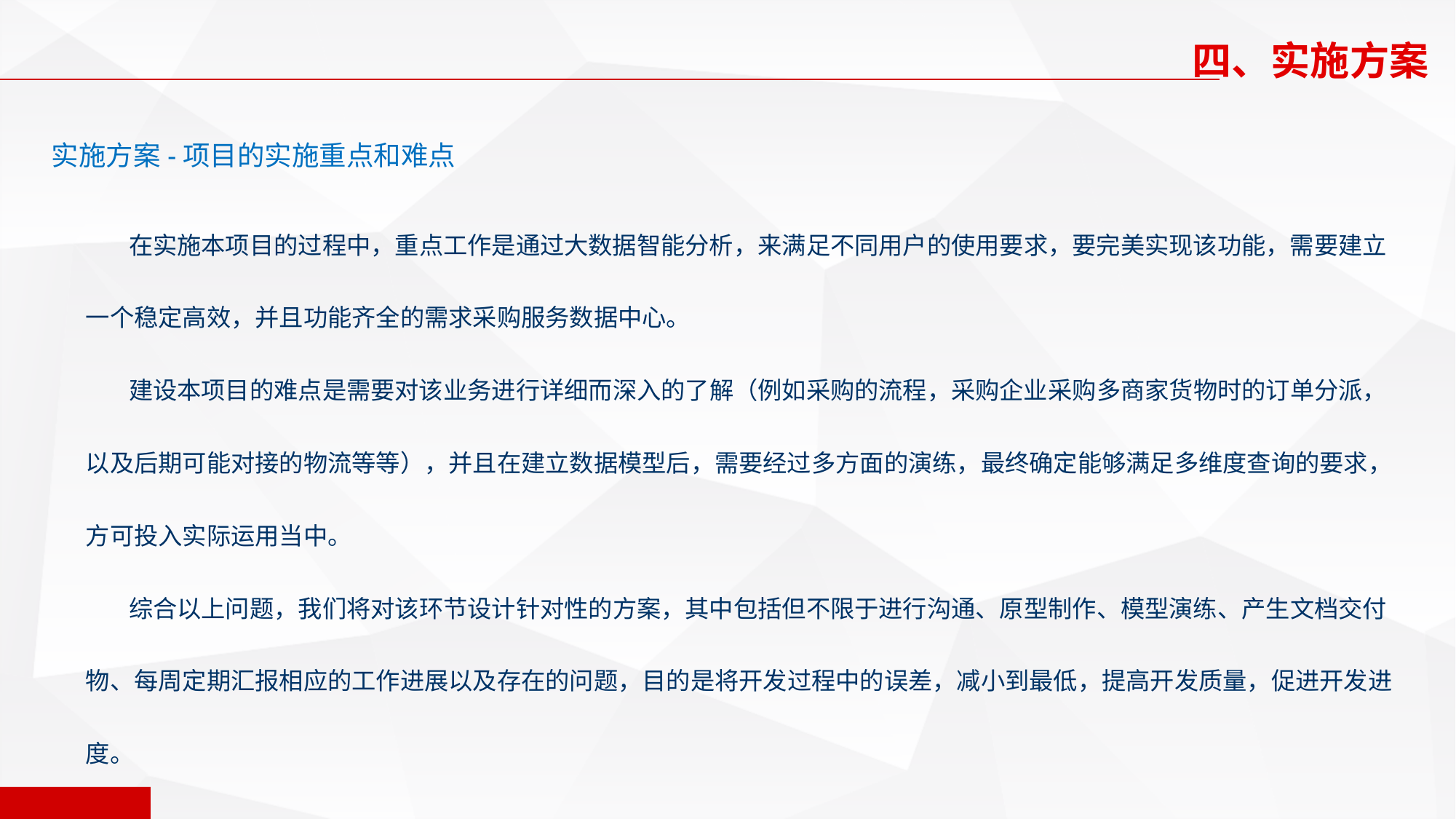

四、实施方案
实施方案-项目的实施重点和难点
在实施本项目的过程中，重点工作是通过大数据智能分析，来满足不同用户的使用要求，要完美实现该功能，需要建立一个稳定高效，并且功能齐全的需求采购服务数据中心。
建设本项目的难点是需要对该业务进行详细而深入的了解（例如采购的流程，采购企业采购多商家货物时的订单分派，以及后期可能对接的物流等等），并且在建立数据模型后，需要经过多方面的演练，最终确定能够满足多维度查询的要求，方可投入实际运用当中。
综合以上问题，我们将对该环节设计针对性的方案，其中包括但不限于进行沟通、原型制作、模型演练、产生文档交付物、每周定期汇报相应的工作进展以及存在的问题，目的是将开发过程中的误差，减小到最低，提高开发质量，促进开发进度。